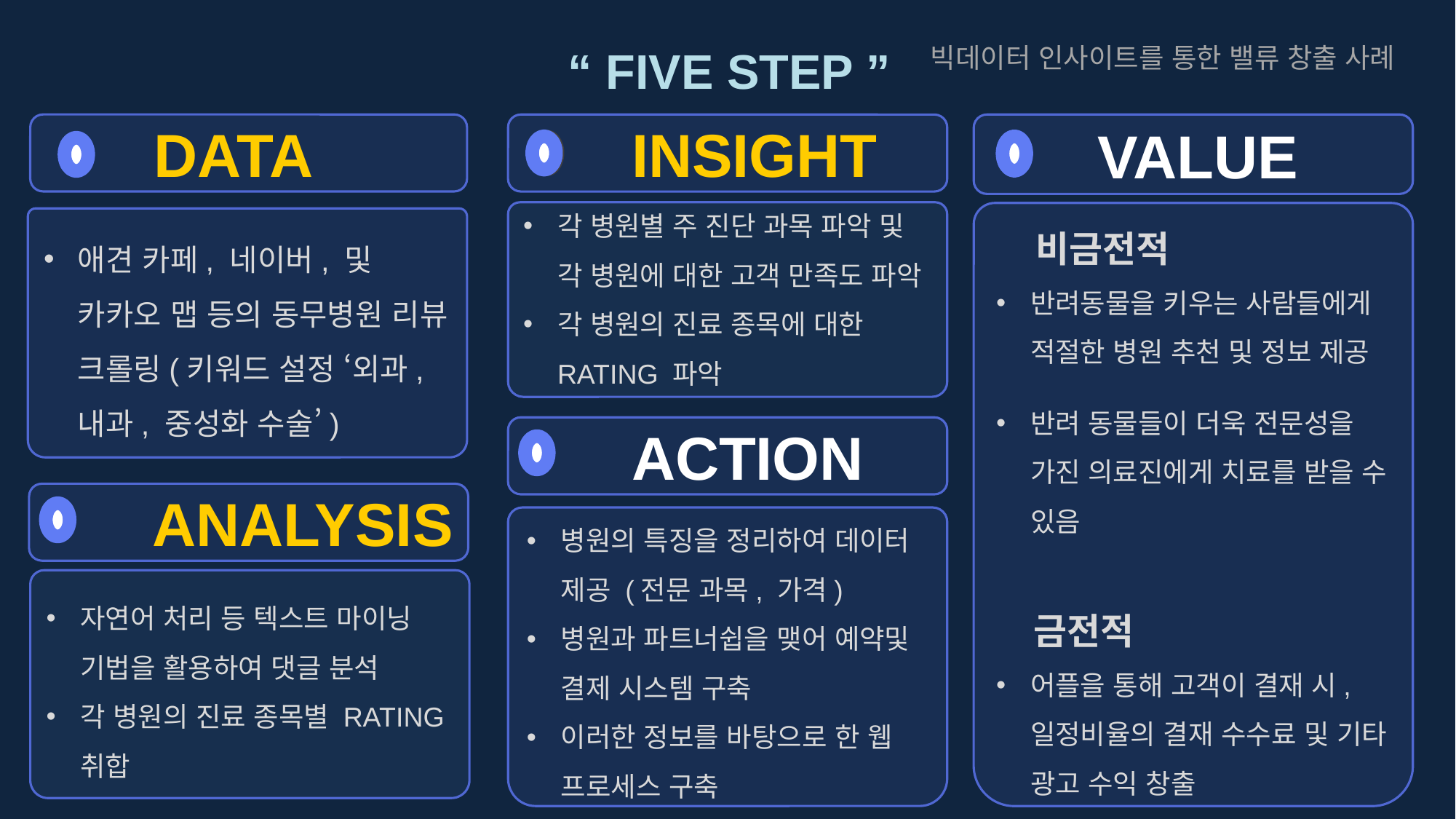

“ FIVE STEP ”
빅데이터 인사이트를 통한 밸류 창출 사례
DATA
INSIGHT
VALUE

각 병원별 주 진단 과목 파악 및 각 병원에 대한 고객 만족도 파악
각 병원의 진료 종목에 대한 RATING 파악

   비금전적
반려동물을 키우는 사람들에게 적절한 병원 추천 및 정보 제공

반려 동물들이 더욱 전문성을 가진 의료진에게 치료를 받을 수 있음

    금전적
어플을 통해 고객이 결재 시, 일정비율의 결재 수수료 및 기타 광고 수익 창출

애견 카페, 네이버, 및 카카오 맵 등의 동무병원 리뷰 크롤링(키워드 설정 ‘외과, 내과, 중성화 수술’)
ACTION

ANALYSIS

병원의 특징을 정리하여 데이터 제공 (전문 과목, 가격)
병원과 파트너쉽을 맺어 예약및 결제 시스템 구축
이러한 정보를 바탕으로 한 웹 프로세스 구축

자연어 처리 등 텍스트 마이닝 기법을 활용하여 댓글 분석
각 병원의 진료 종목별 RATING 취합